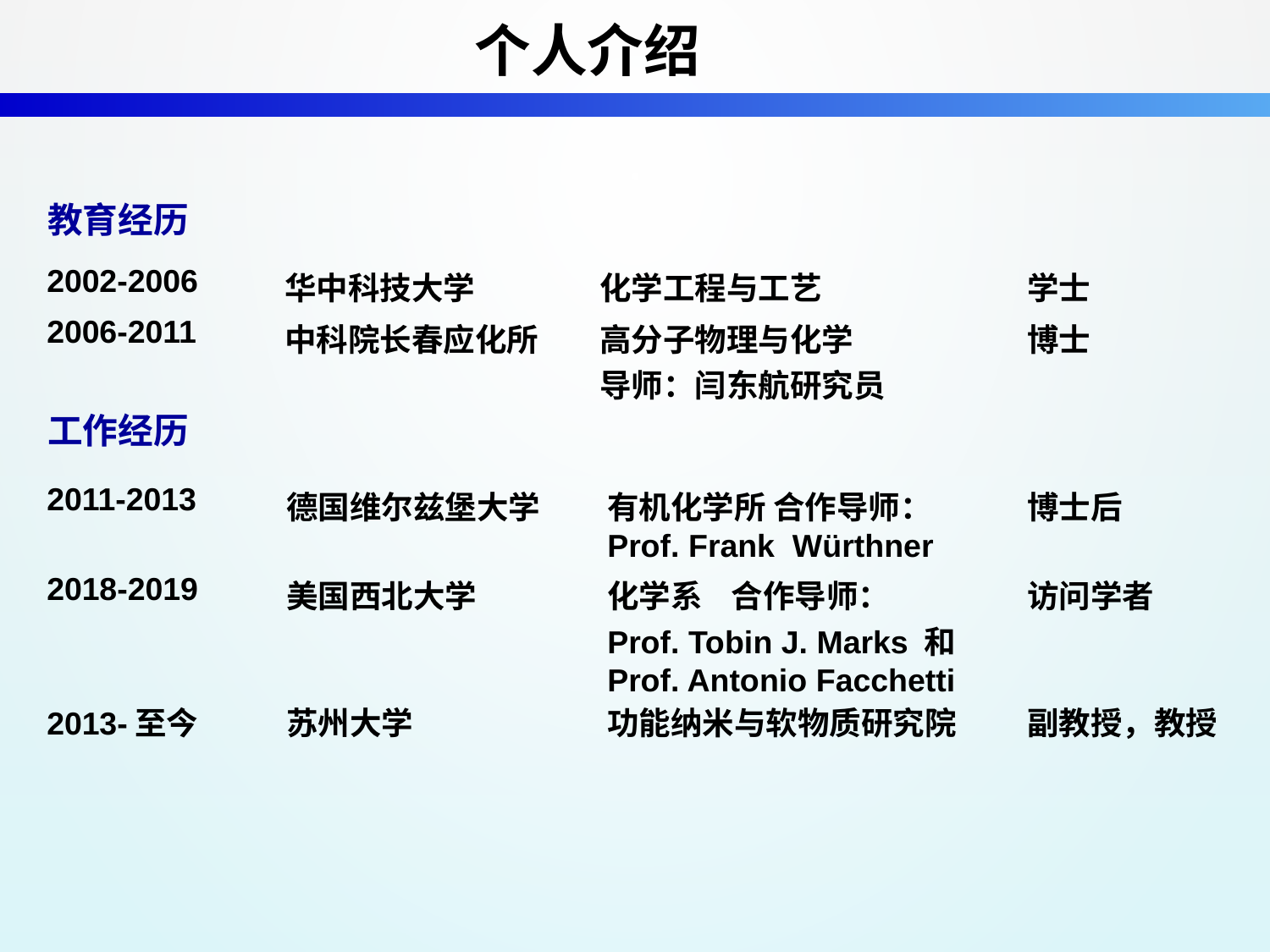

# 个人介绍
教育经历
| 2002-2006 | 华中科技大学 | 化学工程与工艺 | 学士 |
| --- | --- | --- | --- |
| 2006-2011 | 中科院长春应化所 | 高分子物理与化学 导师：闫东航研究员 | 博士 |
工作经历
| 2011-2013 | 德国维尔兹堡大学 | 有机化学所 合作导师： Prof. Frank Würthner | 博士后 |
| --- | --- | --- | --- |
| 2018-2019 | 美国西北大学 | 化学系 合作导师： Prof. Tobin J. Marks 和 Prof. Antonio Facchetti | 访问学者 |
| 2013-至今 | 苏州大学 | 功能纳米与软物质研究院 | 副教授，教授 |